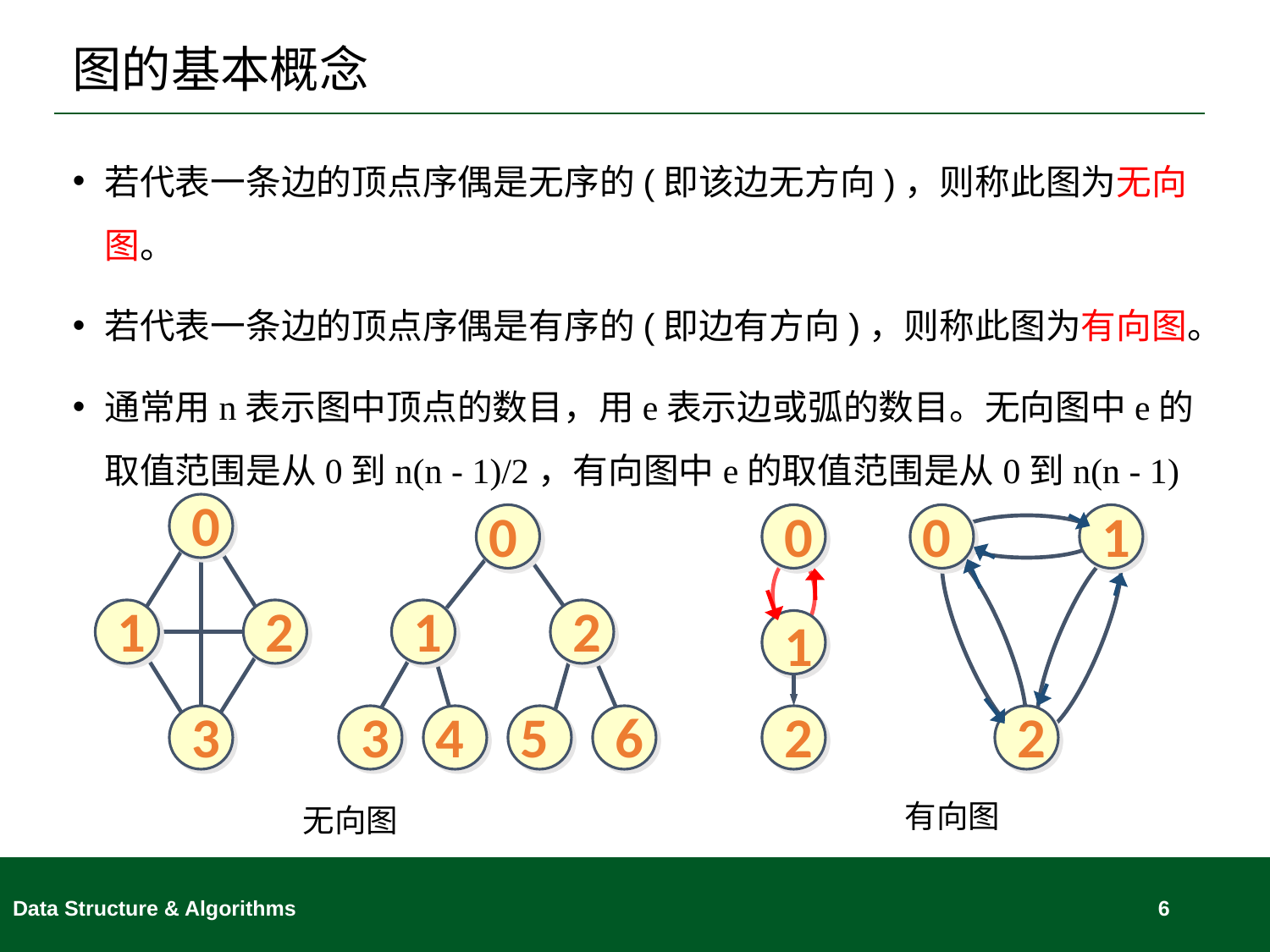

# 图的基本概念
若代表一条边的顶点序偶是无序的(即该边无方向)，则称此图为无向图。
若代表一条边的顶点序偶是有序的(即边有方向)，则称此图为有向图。
通常用n表示图中顶点的数目，用e表示边或弧的数目。无向图中e的取值范围是从0到n(n - 1)/2，有向图中e的取值范围是从0到n(n - 1)

0

0
0
0
1

1
2
1
2

1

3
3
4
5
6
2

2

有向图
无向图
Data Structure & Algorithms
6